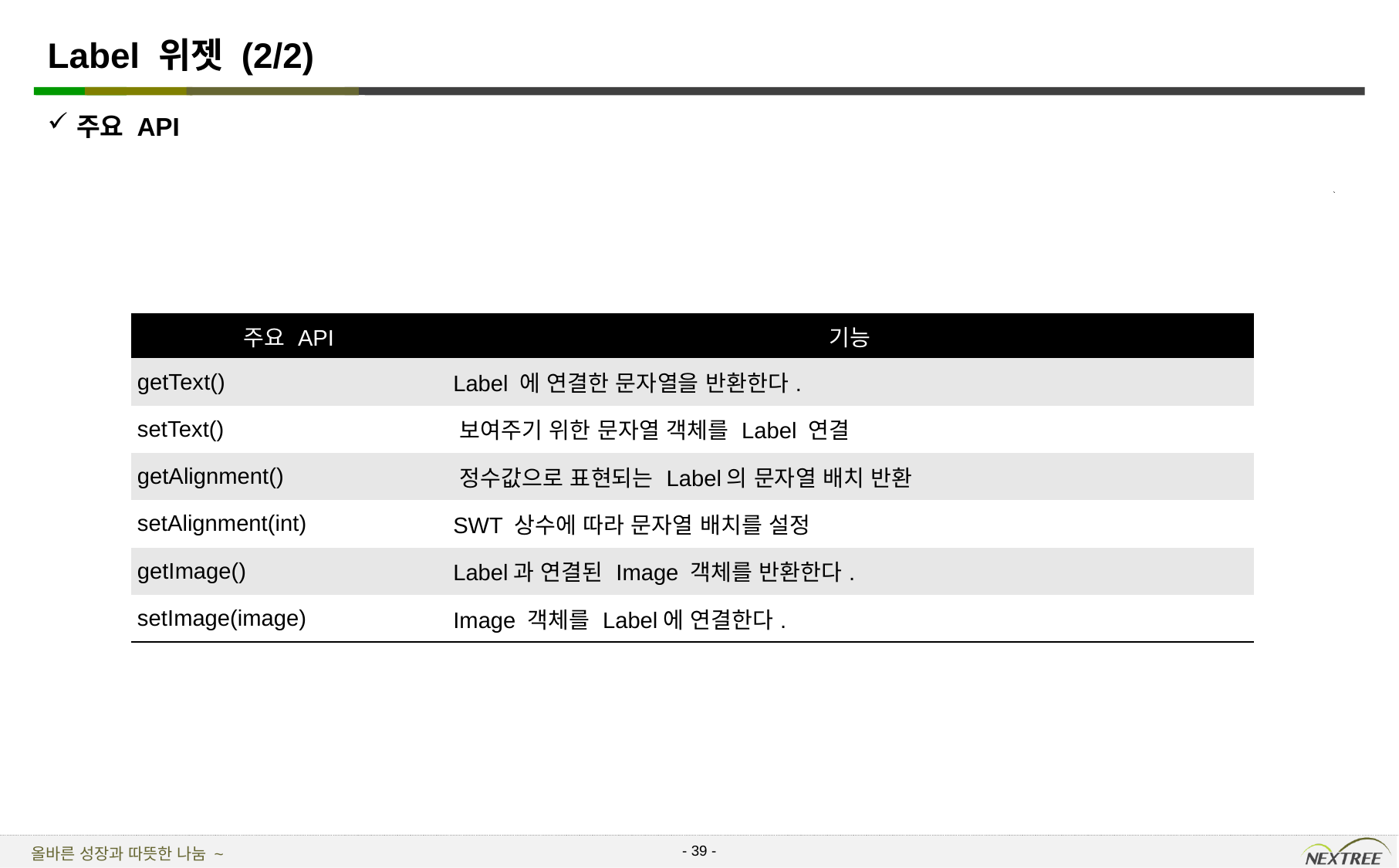

# Label 위젯 (2/2)
주요 API
| 주요 API | 기능 |
| --- | --- |
| getText() | Label 에 연결한 문자열을 반환한다. |
| setText() | 보여주기 위한 문자열 객체를 Label 연결 |
| getAlignment() | 정수값으로 표현되는 Label의 문자열 배치 반환 |
| setAlignment(int) | SWT 상수에 따라 문자열 배치를 설정 |
| getImage() | Label과 연결된 Image 객체를 반환한다. |
| setImage(image) | Image 객체를 Label에 연결한다. |